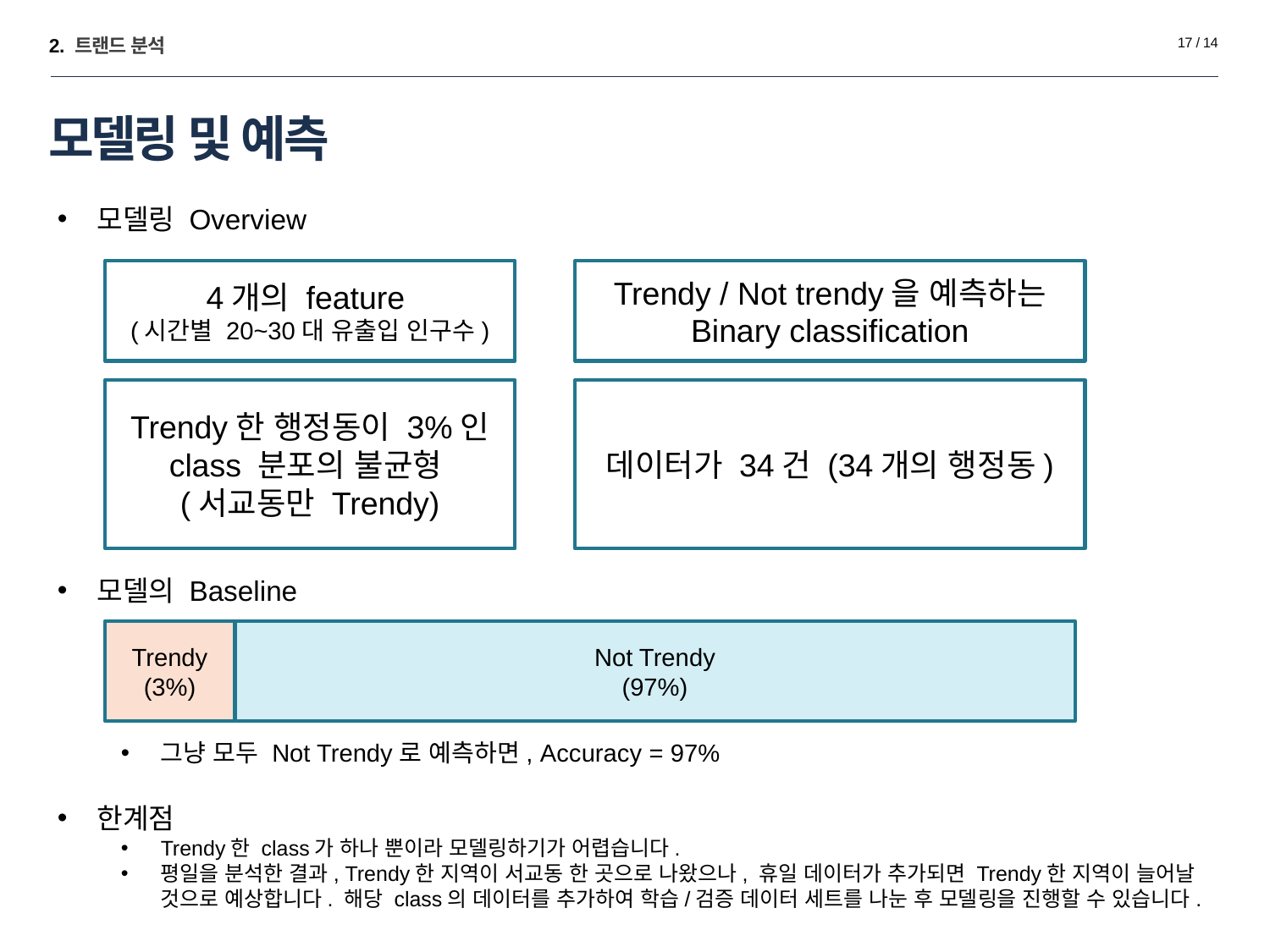

2. 트랜드 분석
17 / 14
# 모델링 및 예측
모델링 Overview

모델의 Baseline

그냥 모두 Not Trendy로 예측하면, Accuracy = 97%

한계점
Trendy한 class가 하나 뿐이라 모델링하기가 어렵습니다.
평일을 분석한 결과, Trendy한 지역이 서교동 한 곳으로 나왔으나, 휴일 데이터가 추가되면 Trendy한 지역이 늘어날 것으로 예상합니다. 해당 class의 데이터를 추가하여 학습/검증 데이터 세트를 나눈 후 모델링을 진행할 수 있습니다.
4개의 feature
(시간별 20~30대 유출입 인구수)
Trendy / Not trendy을 예측하는
Binary classification
Trendy한 행정동이 3%인 class 분포의 불균형
(서교동만 Trendy)
데이터가 34건 (34개의 행정동)
Trendy
(3%)
Not Trendy
(97%)